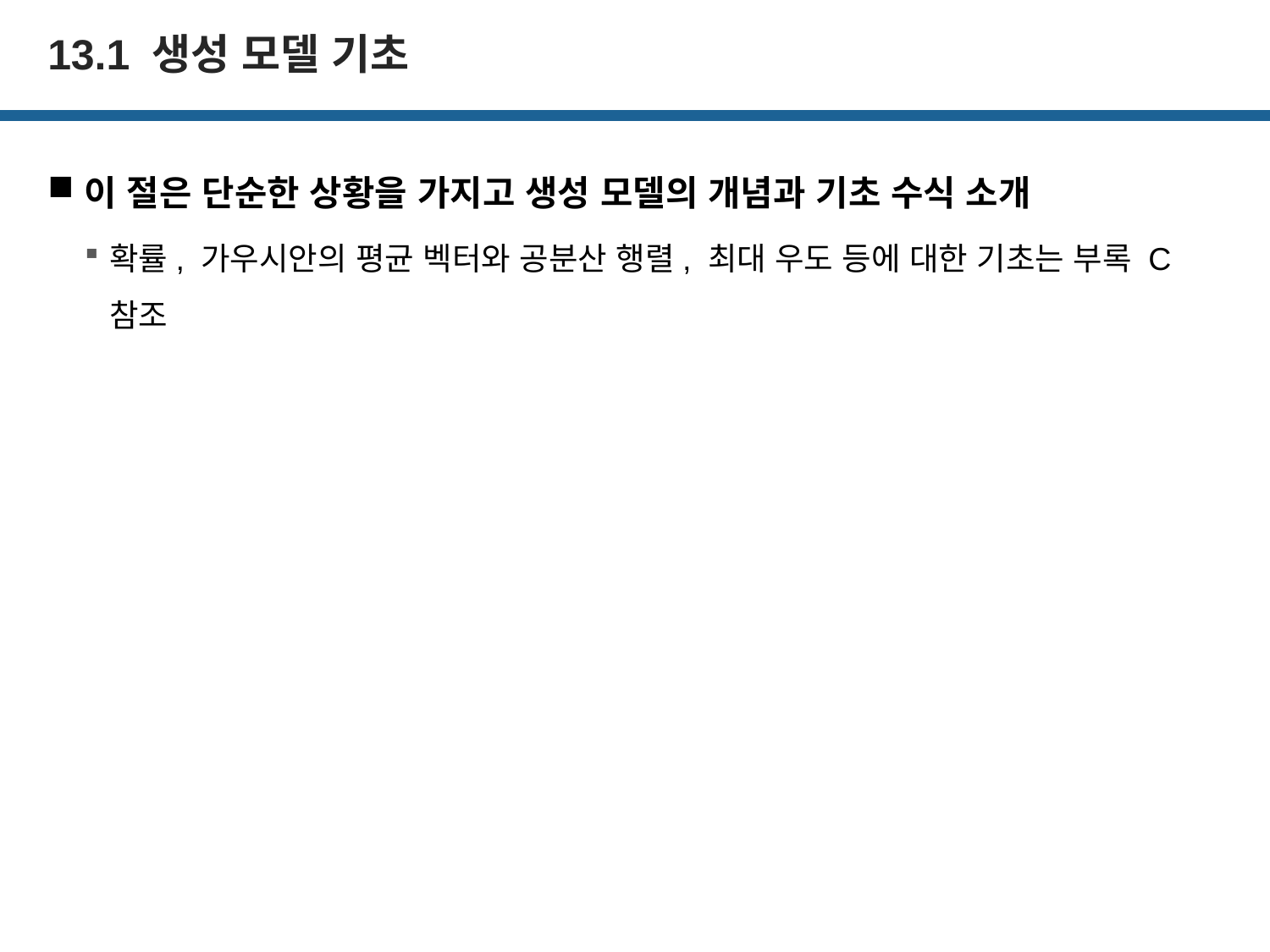

# 13.1 생성 모델 기초
이 절은 단순한 상황을 가지고 생성 모델의 개념과 기초 수식 소개
확률, 가우시안의 평균 벡터와 공분산 행렬, 최대 우도 등에 대한 기초는 부록 C 참조